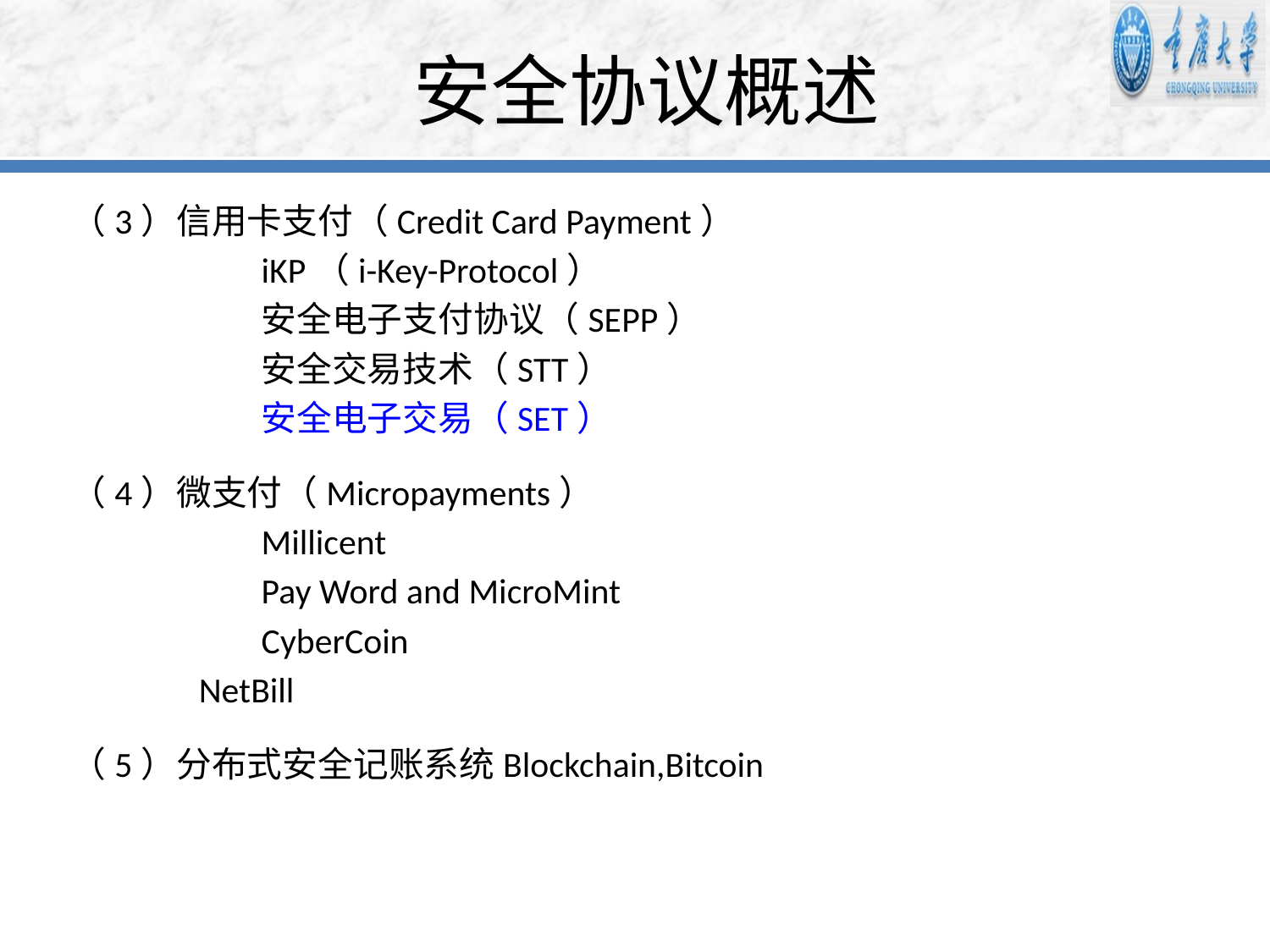

# 安全协议概述
（3）信用卡支付（Credit Card Payment）
         	iKP（i-Key-Protocol）
         	安全电子支付协议（SEPP）
         	安全交易技术（STT）
         	安全电子交易（SET）
（4）微支付（Micropayments）
         	Millicent
         	Pay Word and MicroMint
         	CyberCoin
	        NetBill
（5）分布式安全记账系统Blockchain,Bitcoin